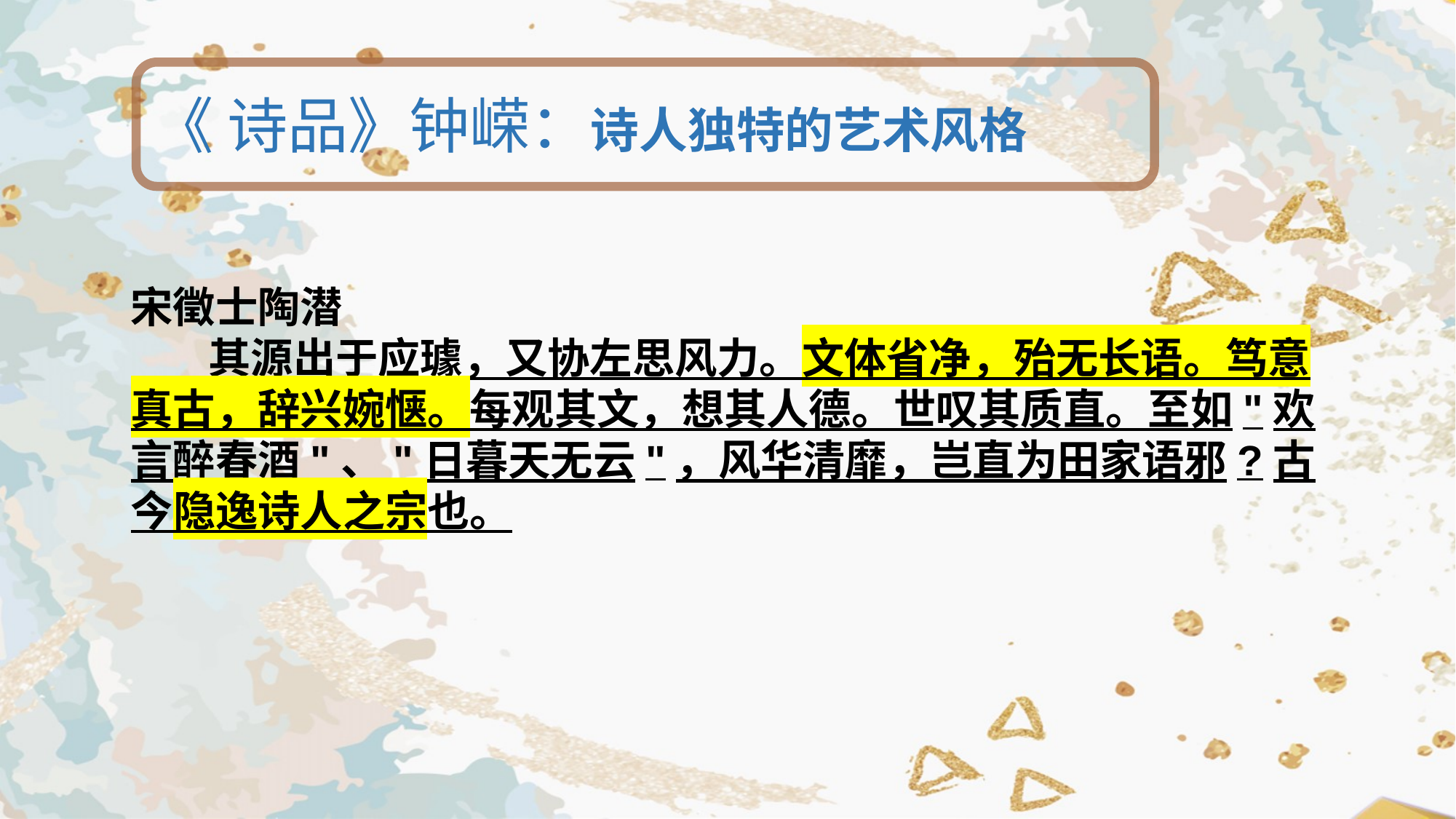

《 诗品》钟嵘：诗人独特的艺术风格
宋徵士陶潜
       其源出于应璩，又协左思风力。文体省净，殆无长语。笃意真古，辞兴婉惬。每观其文，想其人德。世叹其质直。至如"欢言醉春酒"、"日暮天无云"，风华清靡，岂直为田家语邪?古今隐逸诗人之宗也。